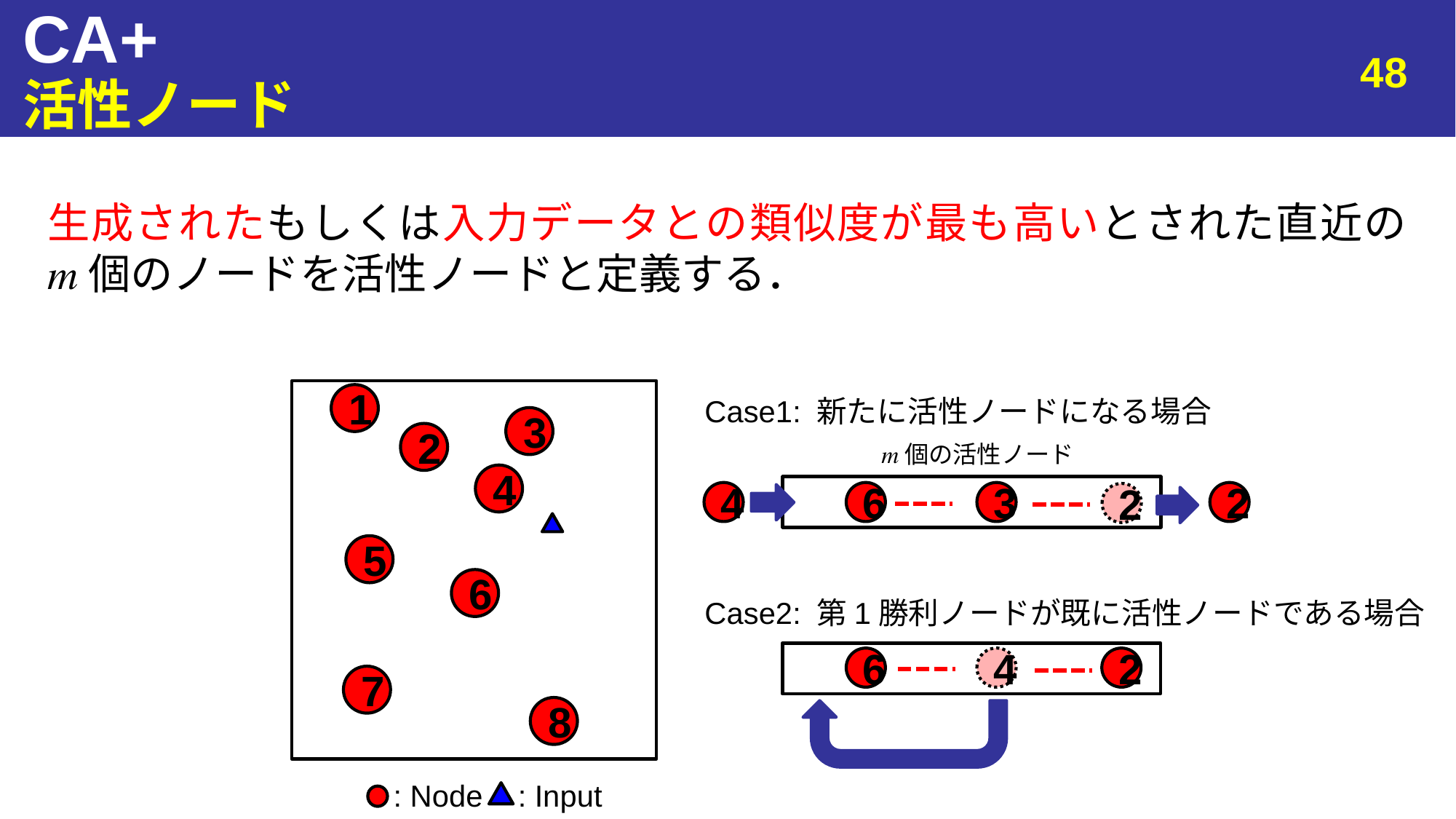

# CA+
48
活性ノード
生成されたもしくは入力データとの類似度が最も高いとされた直近の
m個のノードを活性ノードと定義する．

1
Case1: 新たに活性ノードになる場合
3
2
m個の活性ノード
4

4
6
3
2
2

5
6
Case2: 第1勝利ノードが既に活性ノードである場合

6
4
2
7
8

: Input

: Node